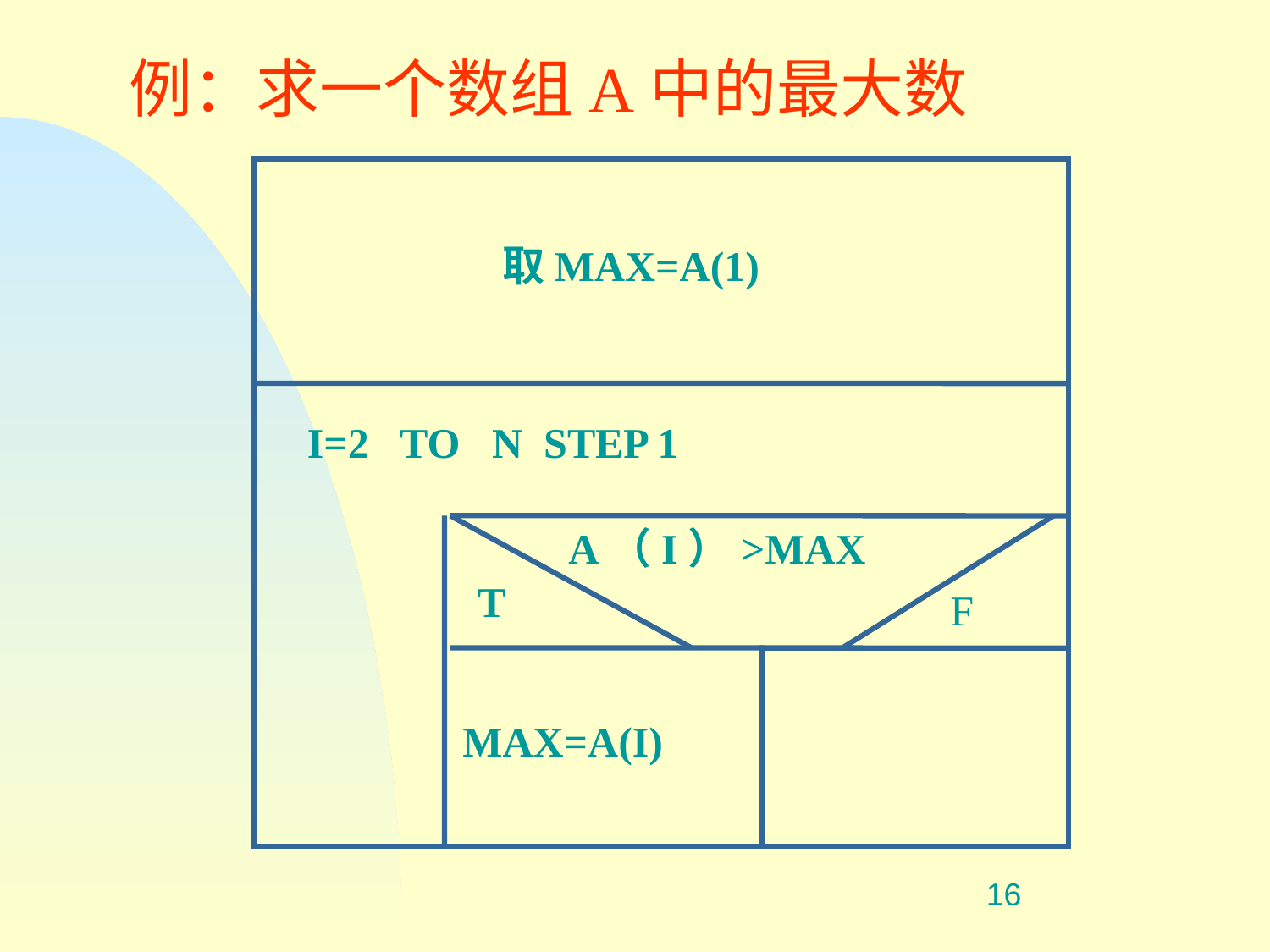

例：求一个数组A中的最大数

取MAX=A(1)

 I=2   TO   N  STEP 1

A（I）>MAX

T
F

MAX=A(I)

# 16
16